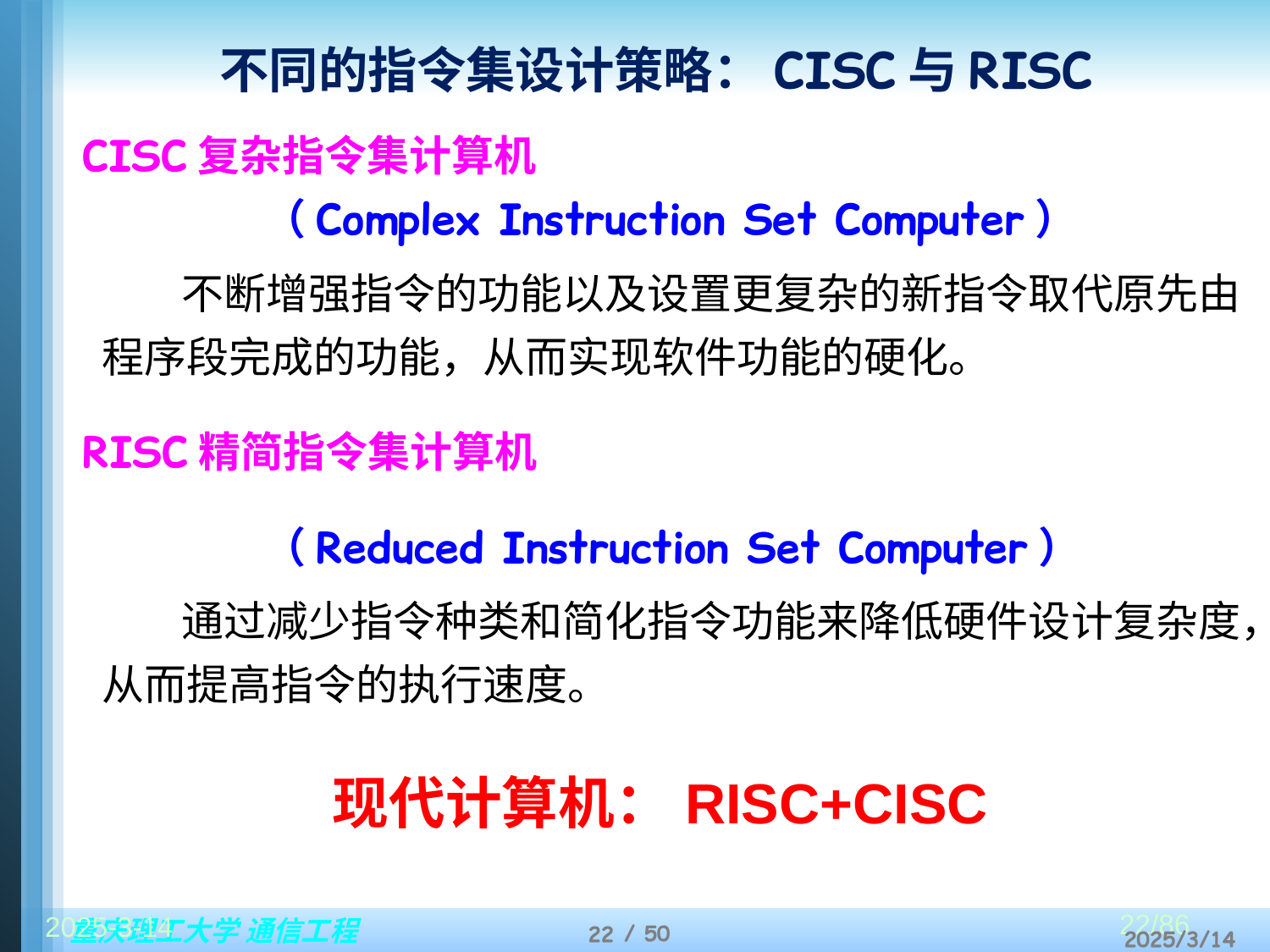

# 不同的指令集设计策略：CISC与RISC
CISC复杂指令集计算机
                  （Complex Instruction Set Computer）
  不断增强指令的功能以及设置更复杂的新指令取代原先由程序段完成的功能，从而实现软件功能的硬化。
RISC精简指令集计算机
                  （Reduced Instruction Set Computer）
  通过减少指令种类和简化指令功能来降低硬件设计复杂度，从而提高指令的执行速度。
现代计算机：RISC+CISC
22/86
2025-3-14
22
/ 50
2025/3/14 Friday